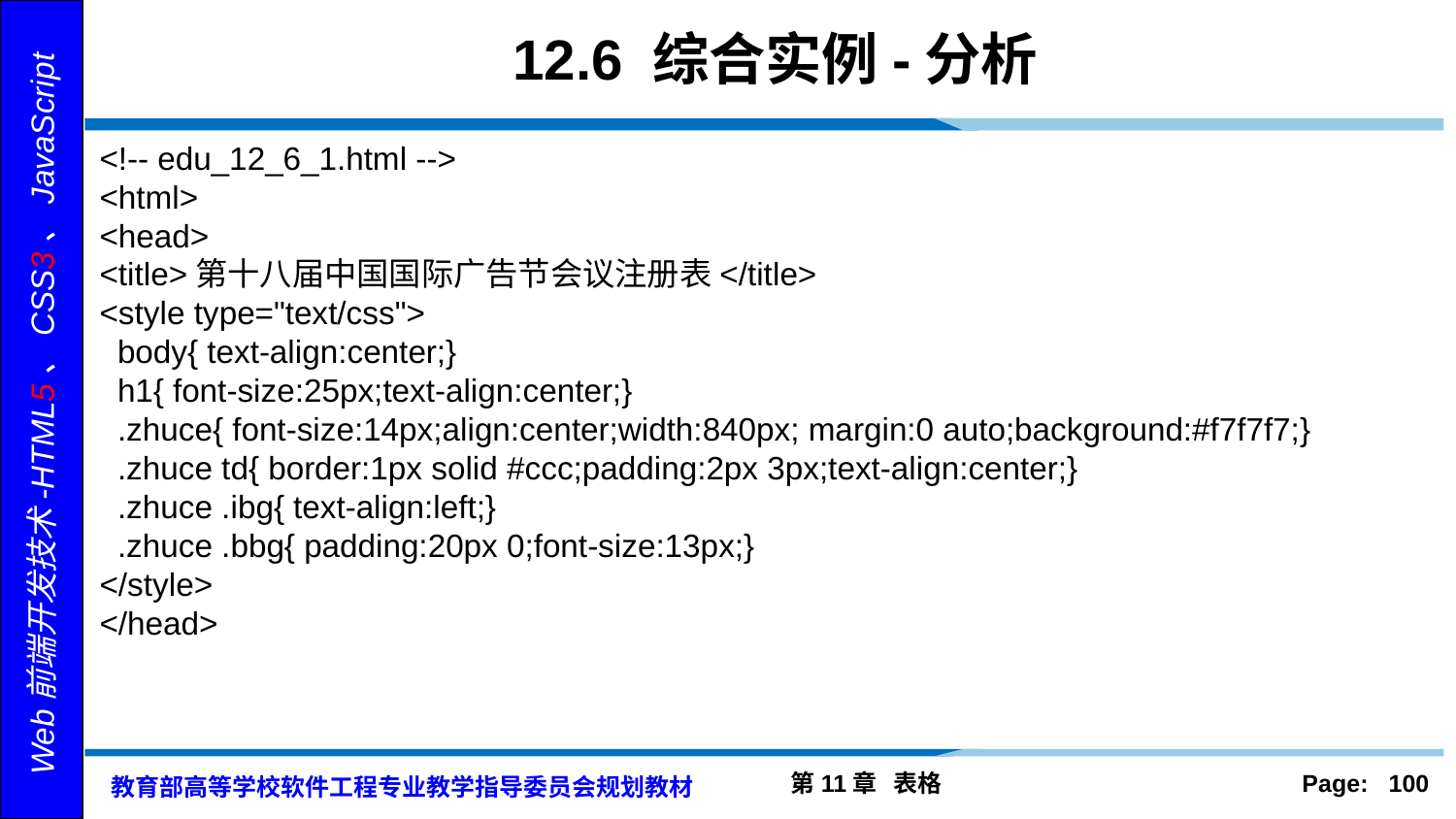

# 12.6 综合实例-分析
<!-- edu_12_6_1.html -->
<html>
<head>
<title>第十八届中国国际广告节会议注册表</title>
<style type="text/css">
  body{ text-align:center;}
  h1{ font-size:25px;text-align:center;}
  .zhuce{ font-size:14px;align:center;width:840px; margin:0 auto;background:#f7f7f7;}
  .zhuce td{ border:1px solid #ccc;padding:2px 3px;text-align:center;}
  .zhuce .ibg{ text-align:left;}
  .zhuce .bbg{ padding:20px 0;font-size:13px;}
</style>
</head>